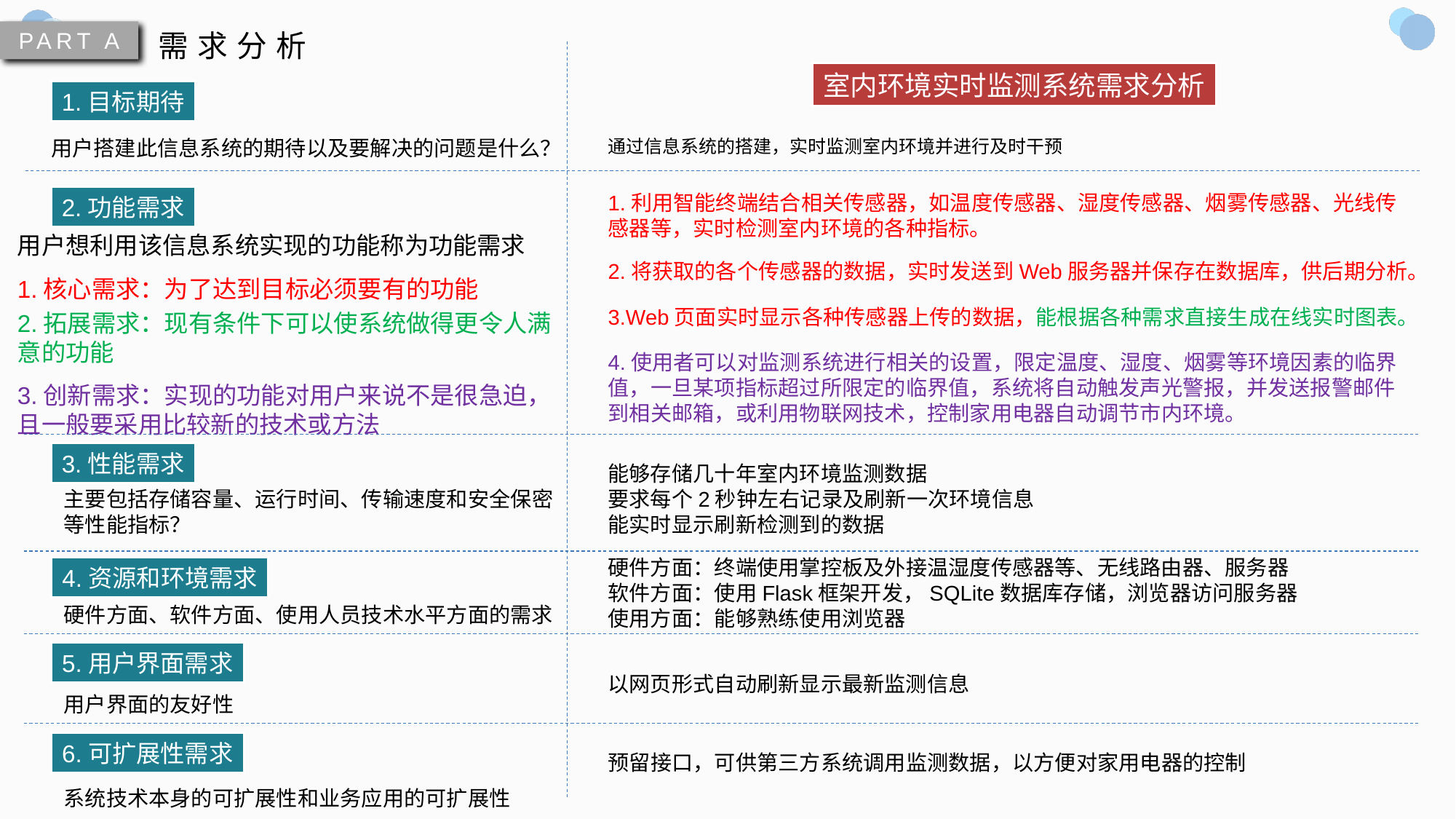

PART A
需求分析
室内环境实时监测系统需求分析
1.目标期待
用户搭建此信息系统的期待以及要解决的问题是什么？
通过信息系统的搭建，实时监测室内环境并进行及时干预
1.利用智能终端结合相关传感器，如温度传感器、湿度传感器、烟雾传感器、光线传感器等，实时检测室内环境的各种指标。
2.将获取的各个传感器的数据，实时发送到Web服务器并保存在数据库，供后期分析。
3.Web页面实时显示各种传感器上传的数据，能根据各种需求直接生成在线实时图表。
4.使用者可以对监测系统进行相关的设置，限定温度、湿度、烟雾等环境因素的临界值，一旦某项指标超过所限定的临界值，系统将自动触发声光警报，并发送报警邮件到相关邮箱，或利用物联网技术，控制家用电器自动调节市内环境。
2.功能需求
用户想利用该信息系统实现的功能称为功能需求
1.核心需求：为了达到目标必须要有的功能
2.拓展需求：现有条件下可以使系统做得更令人满意的功能
3.创新需求：实现的功能对用户来说不是很急迫，且一般要采用比较新的技术或方法
3.性能需求
能够存储几十年室内环境监测数据
要求每个2秒钟左右记录及刷新一次环境信息
能实时显示刷新检测到的数据
主要包括存储容量、运行时间、传输速度和安全保密等性能指标？
硬件方面：终端使用掌控板及外接温湿度传感器等、无线路由器、服务器
软件方面：使用Flask框架开发，SQLite数据库存储，浏览器访问服务器
使用方面：能够熟练使用浏览器
4.资源和环境需求
硬件方面、软件方面、使用人员技术水平方面的需求
5.用户界面需求
以网页形式自动刷新显示最新监测信息
用户界面的友好性
6.可扩展性需求
预留接口，可供第三方系统调用监测数据，以方便对家用电器的控制
系统技术本身的可扩展性和业务应用的可扩展性